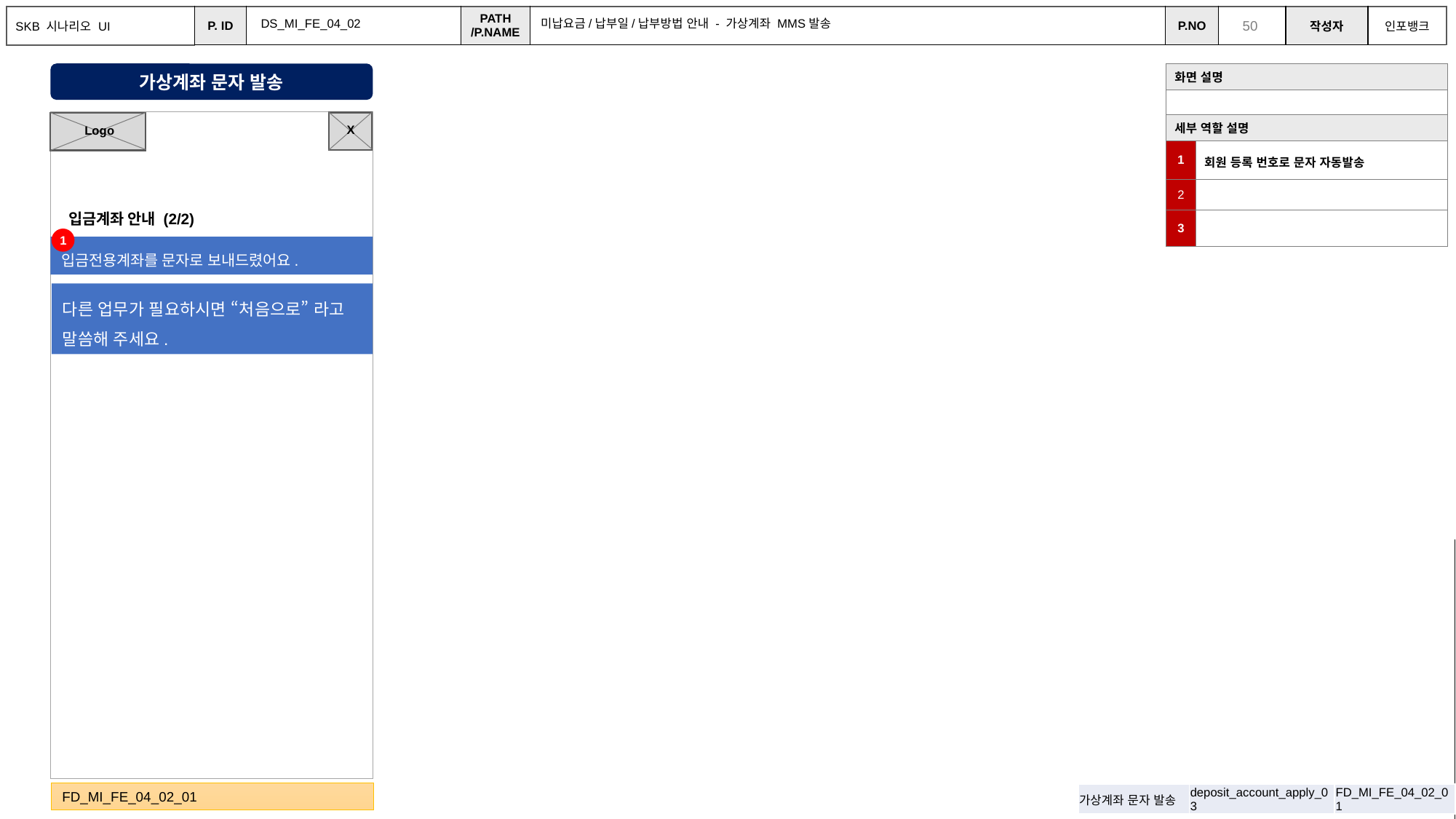

DS_MI_FE_04_02
미납요금/납부일/납부방법 안내 - 가상계좌 MMS발송
가상계좌 문자 발송
| 화면 설명 |  |
| --- | --- |
|  |  |
| 세부 역할 설명 |  |
| 1 | 회원 등록 번호로 문자 자동발송 |
| 2 |  |
| 3 |  |

X

Logo
입금계좌 안내 (2/2)
1
입금전용계좌를 문자로 보내드렸어요.
다른 업무가 필요하시면 “처음으로” 라고 말씀해 주세요.
# 가상계좌 > 입금전용 계좌로 멘트 모두 수정

# 다계정 가능한지 여부 확인 필요
FD_MI_FE_04_02_01
| 가상계좌 문자 발송 | deposit\_account\_apply\_03 | FD\_MI\_FE\_04\_02\_01 |
| --- | --- | --- |